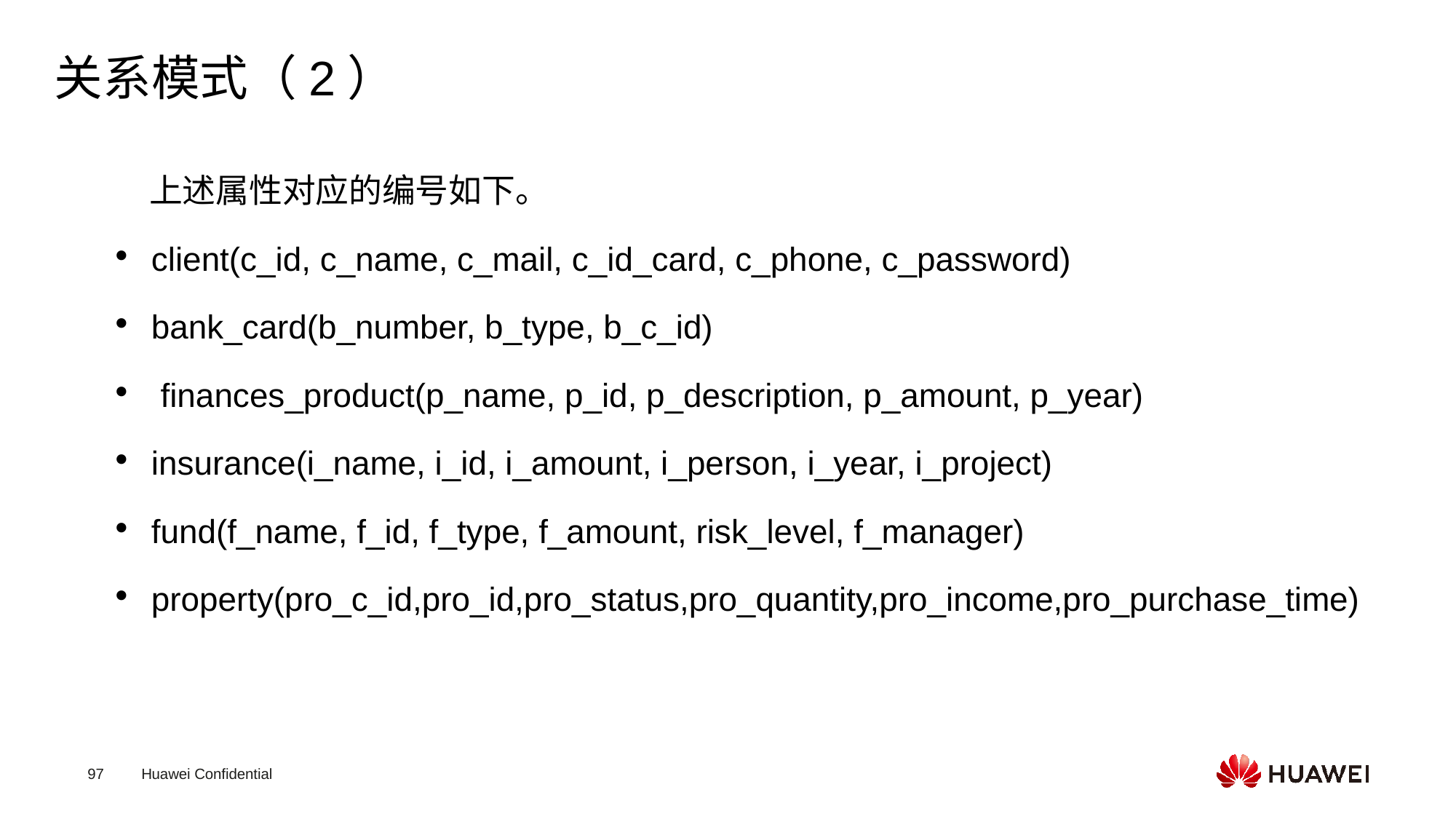

# 关系模式（2）
    上述属性对应的编号如下。
client(c_id, c_name, c_mail, c_id_card, c_phone, c_password)
bank_card(b_number, b_type, b_c_id)
 finances_product(p_name, p_id, p_description, p_amount, p_year)
insurance(i_name, i_id, i_amount, i_person, i_year, i_project)
fund(f_name, f_id, f_type, f_amount, risk_level, f_manager)
property(pro_c_id,pro_id,pro_status,pro_quantity,pro_income,pro_purchase_time)
Text
Text
Text
Text
Text
Text
Text
Text
Text
Text
Text
Text
Text
Text
Text
Text
Text
Text
Text
Text
Text
Text
Text
Text
Text
Text
Text
Text
Text
Text
Text
Text
Text
Text
Text
Text
Text
Text
Text
Text
Text
Text
Text
Text
Text
Text